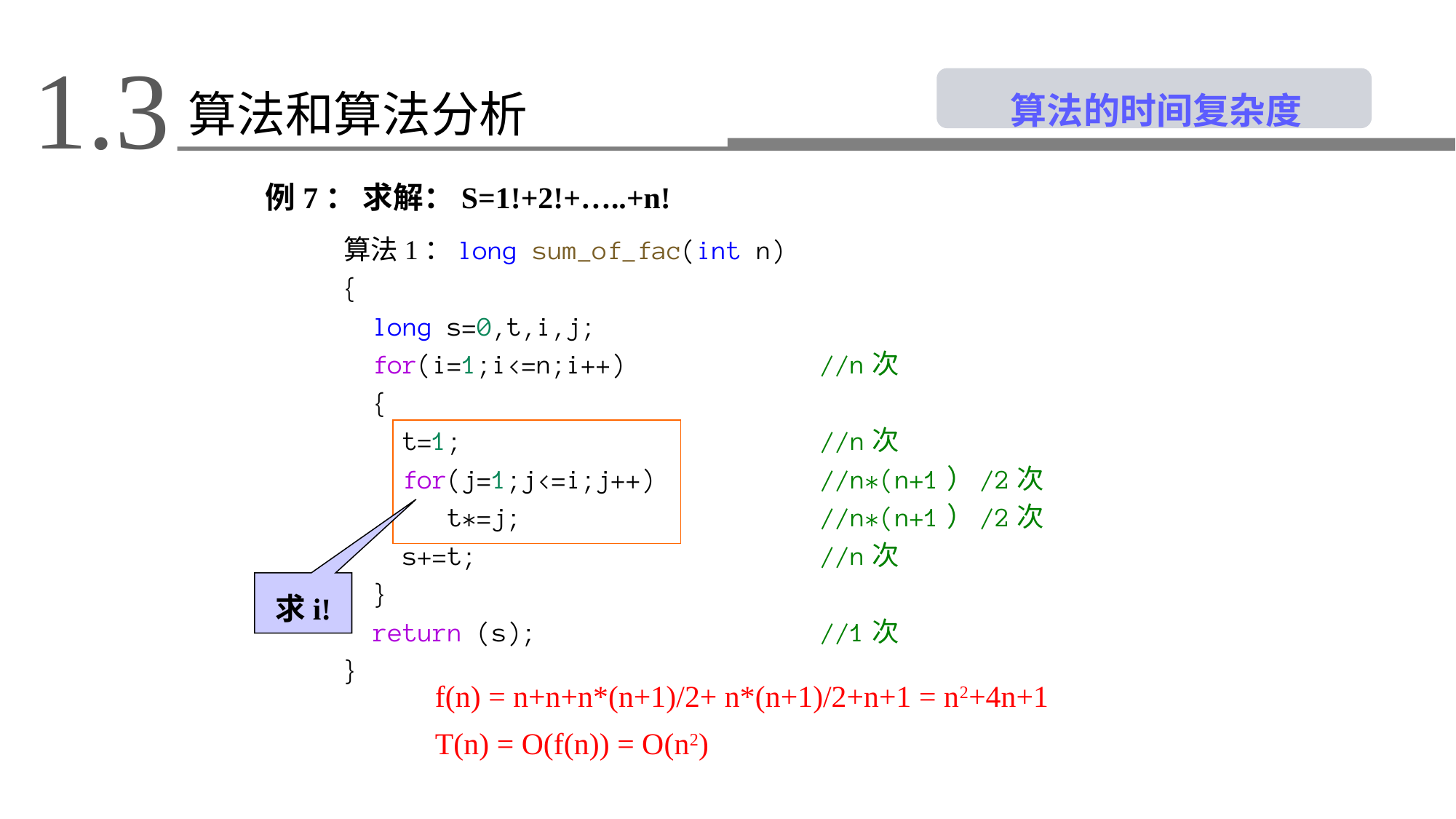

1.3

 算法的时间复杂度
算法和算法分析

例7： 求解：S=1!+2!+…..+n!
算法1：long sum_of_fac(int n)
{
  long s=0,t,i,j;
  for(i=1;i<=n;i++)             //n次
  {
    t=1;                        //n次
    for(j=1;j<=i;j++)           //n*(n+1）/2次
       t*=j;                    //n*(n+1）/2次
    s+=t;                       //n次
  }
  return (s);                   //1次
}

求i!
 f(n) = n+n+n*(n+1)/2+ n*(n+1)/2+n+1 = n2+4n+1
 T(n) = O(f(n)) = O(n2)